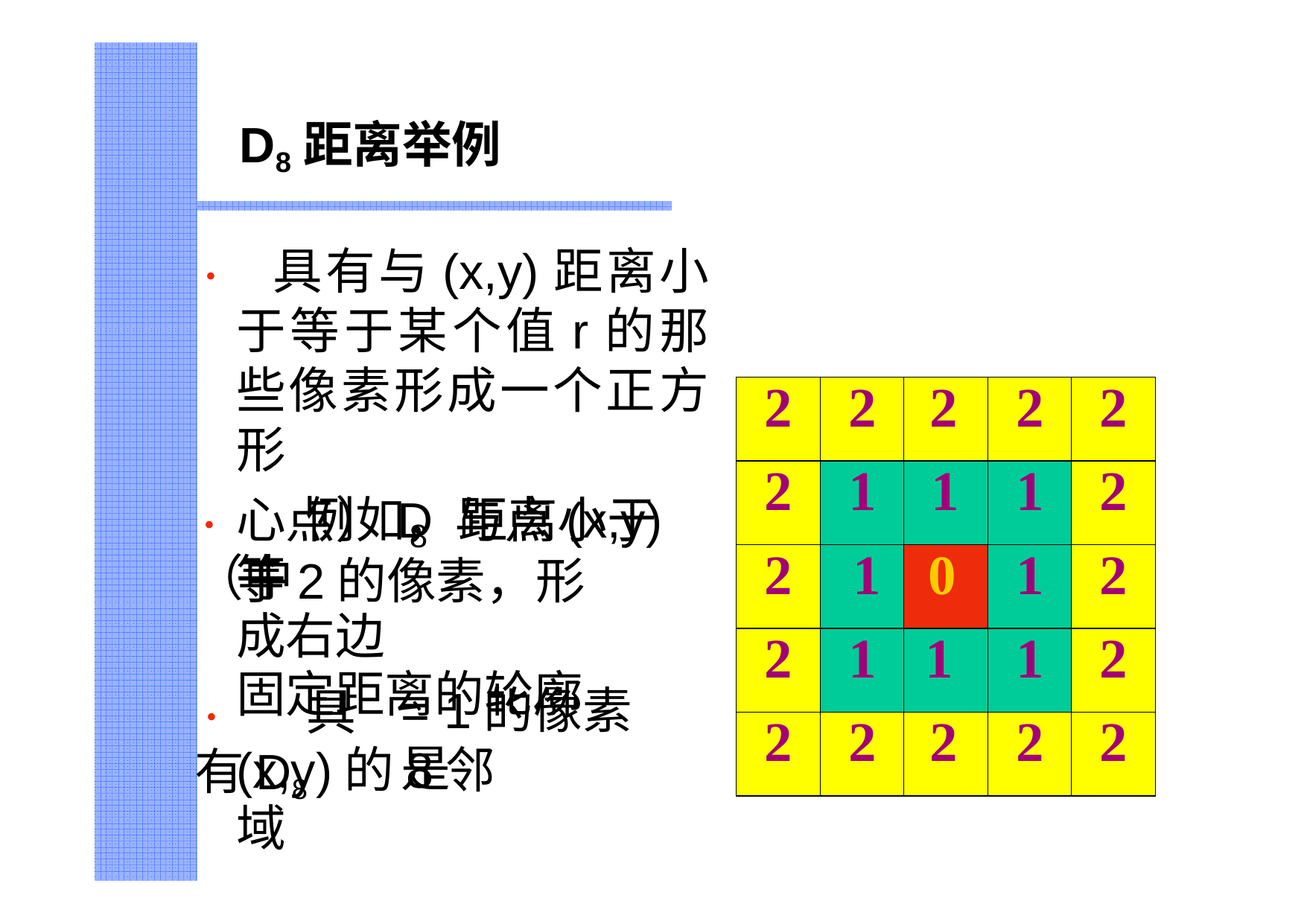

# D8距离举例
• 具有与(x,y)距离小于等于某个值r的那些像素形成一个正方形
•	例如，与点(x,y)（中
| 2 | 2 | 2 | 2 | 2 |
| --- | --- | --- | --- | --- |
| 2 | 1 | 1 | 1 | 2 |
| 2 | 1 | 0 | 1 | 2 |
| 2 | 1 | 1 | 1 | 2 |
| 2 | 2 | 2 | 2 | 2 |
心点）D 距离小于等
8
于2的像素，形成右边
固定距离的轮廓
r
•	具有D8
= 1的像素是
(x,y)的8邻域